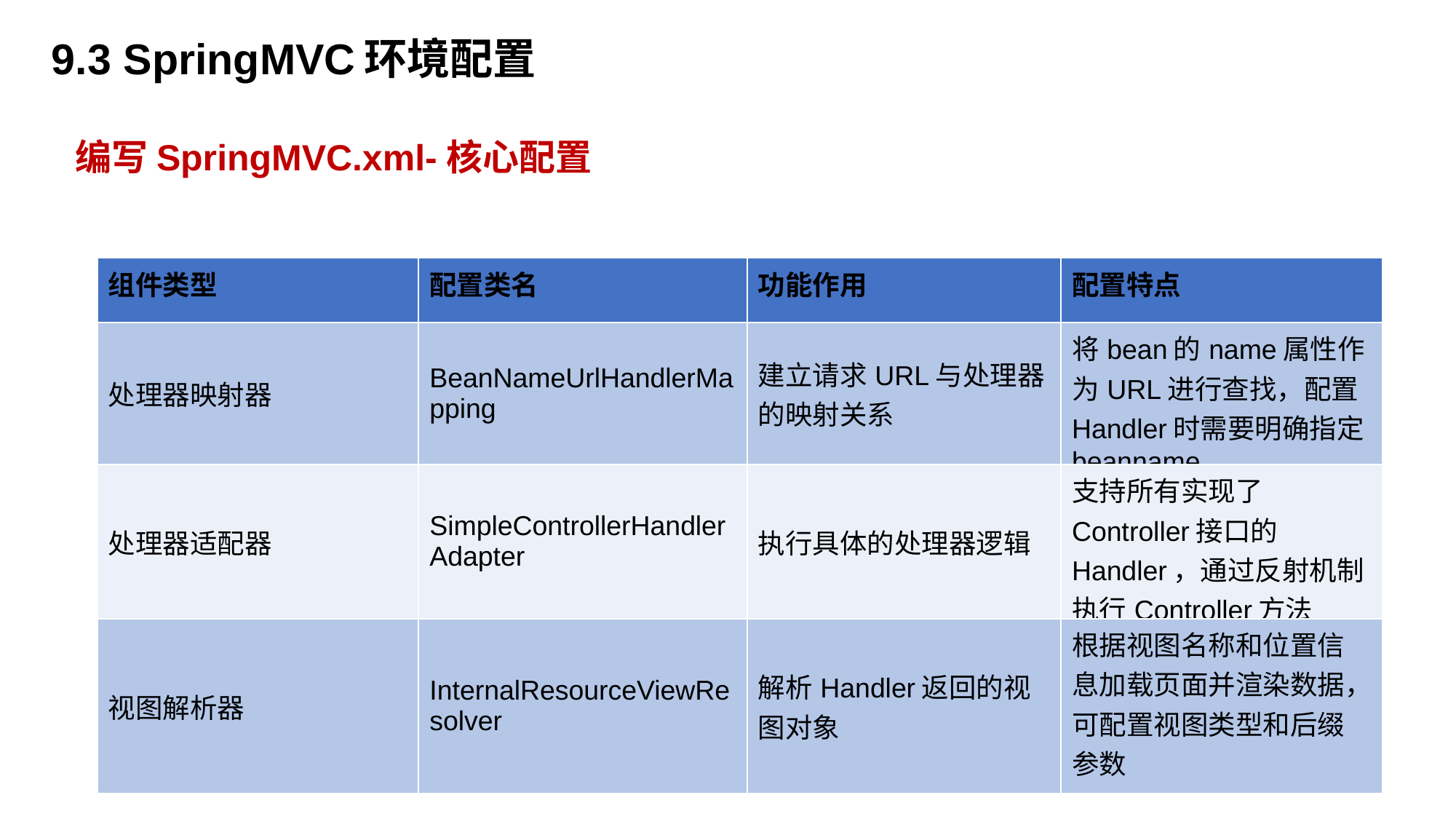

9.3 SpringMVC环境配置
编写SpringMVC.xml-核心配置
| 组件类型 | 配置类名 | 功能作用 | 配置特点 |
| --- | --- | --- | --- |
| 处理器映射器 | BeanNameUrlHandlerMapping | 建立请求URL与处理器的映射关系 | 将bean的name属性作为URL进行查找，配置Handler时需要明确指定beanname |
| 处理器适配器 | SimpleControllerHandlerAdapter | 执行具体的处理器逻辑 | 支持所有实现了Controller接口的Handler，通过反射机制执行Controller方法 |
| 视图解析器 | InternalResourceViewResolver | 解析Handler返回的视图对象 | 根据视图名称和位置信息加载页面并渲染数据，可配置视图类型和后缀参数 |